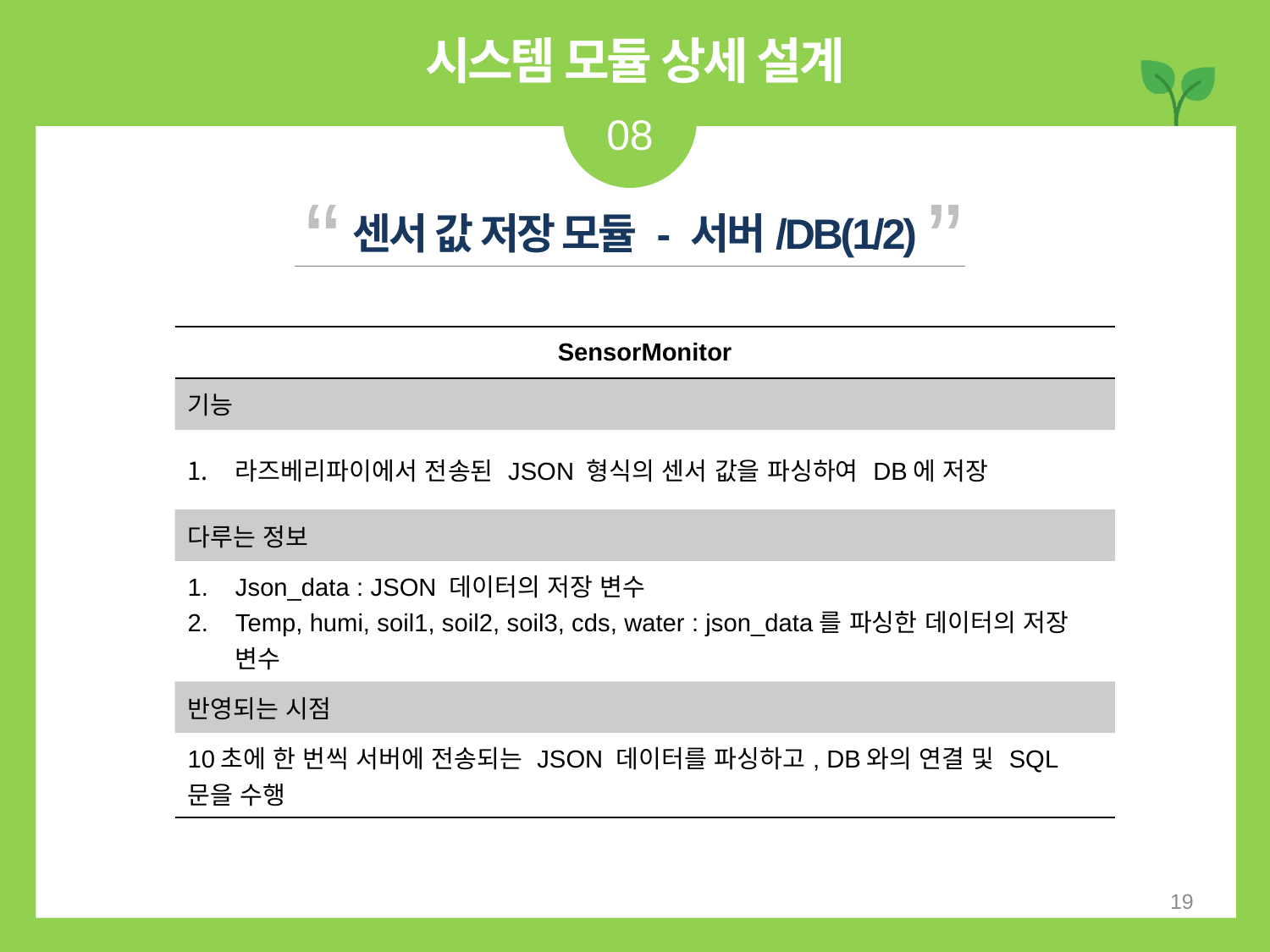

시스템 모듈 상세 설계

08

“                    ”
센서 값 저장 모듈 - 서버/DB(1/2)
| SensorMonitor |
| --- |
| 기능 |
| 라즈베리파이에서 전송된 JSON 형식의 센서 값을 파싱하여 DB에 저장 |
| 다루는 정보 |
| Json\_data : JSON 데이터의 저장 변수 Temp, humi, soil1, soil2, soil3, cds, water : json\_data를 파싱한 데이터의 저장 변수 |
| 반영되는 시점 |
| 10초에 한 번씩 서버에 전송되는 JSON 데이터를 파싱하고, DB와의 연결 및 SQL문을 수행 |
19